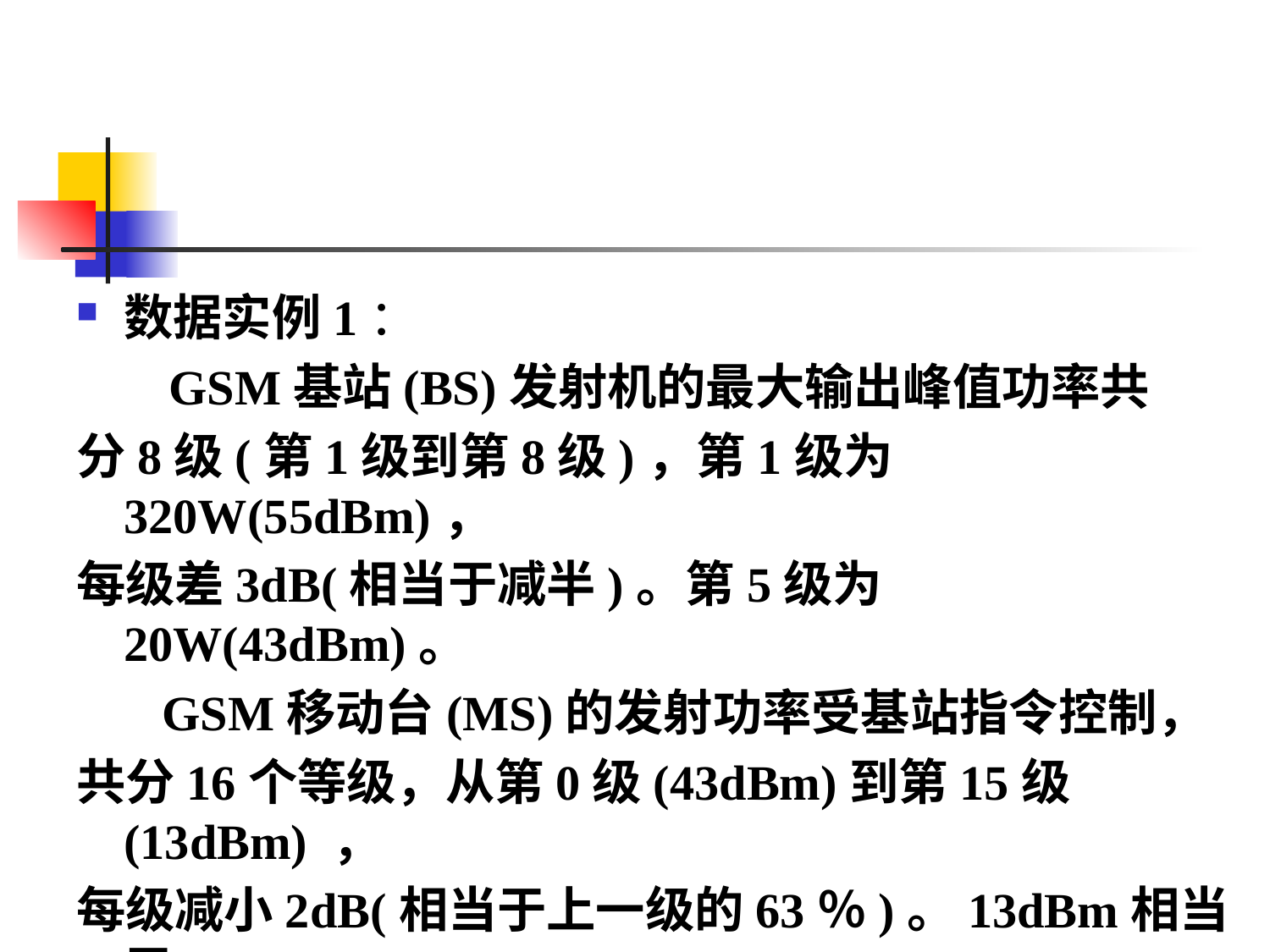

#
数据实例1：
      GSM基站(BS)发射机的最大输出峰值功率共
分8级(第1级到第8级)，第1级为320W(55dBm)，
每级差3dB(相当于减半)。第5级为20W(43dBm)。
       GSM移动台(MS)的发射功率受基站指令控制，
共分16个等级，从第0级(43dBm)到第15级(13dBm) ，
每级减小2dB(相当于上一级的63％)。13dBm相当于
20mW。